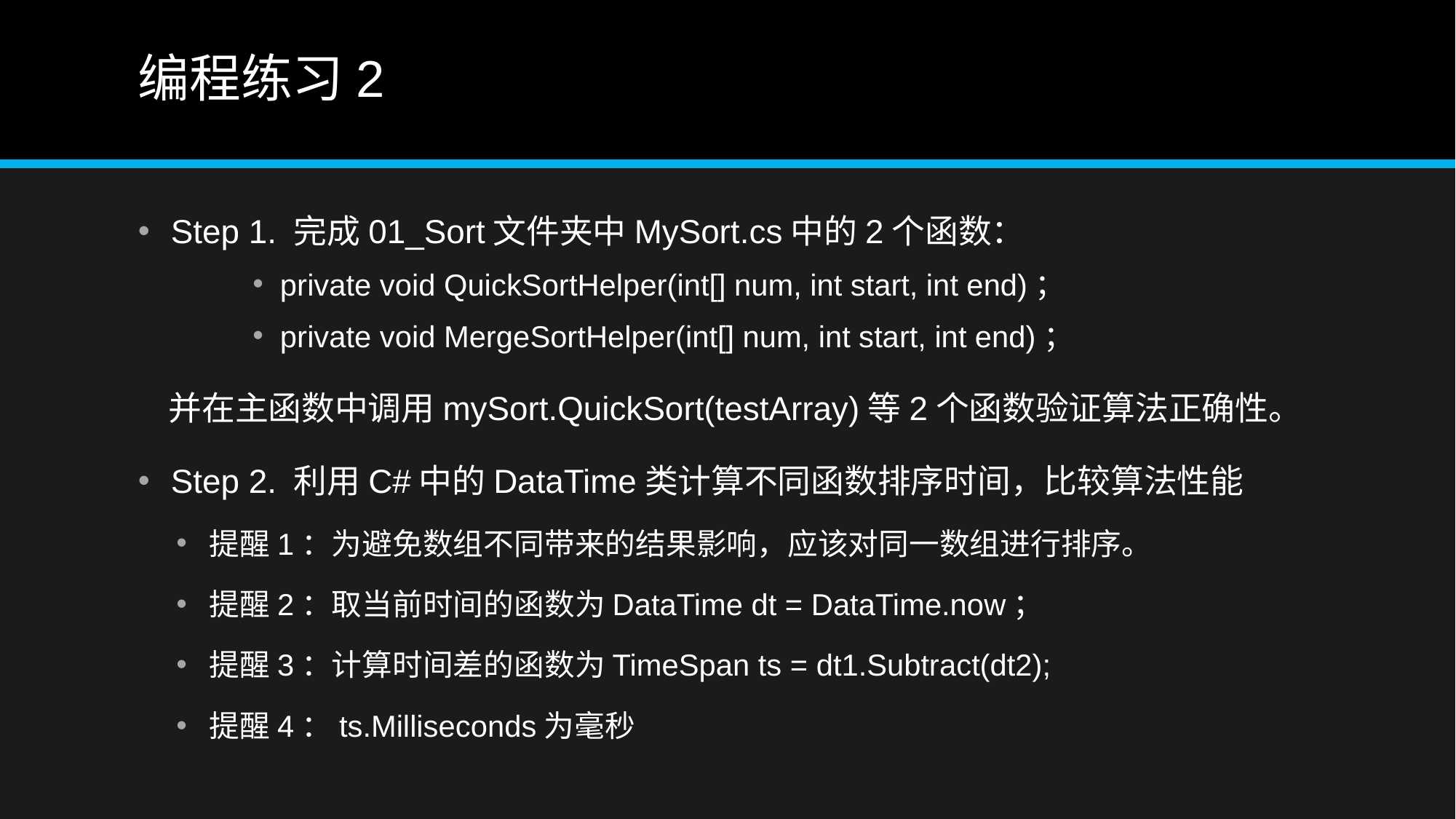

# 编程练习2
Step 1. 完成01_Sort文件夹中MySort.cs中的2个函数：
private void QuickSortHelper(int[] num, int start, int end)；
private void MergeSortHelper(int[] num, int start, int end)；
   并在主函数中调用mySort.QuickSort(testArray)等2个函数验证算法正确性。
Step 2. 利用C#中的DataTime类计算不同函数排序时间，比较算法性能
提醒1：为避免数组不同带来的结果影响，应该对同一数组进行排序。
提醒2：取当前时间的函数为DataTime dt = DataTime.now；
提醒3：计算时间差的函数为TimeSpan ts = dt1.Subtract(dt2);
提醒4：ts.Milliseconds为毫秒